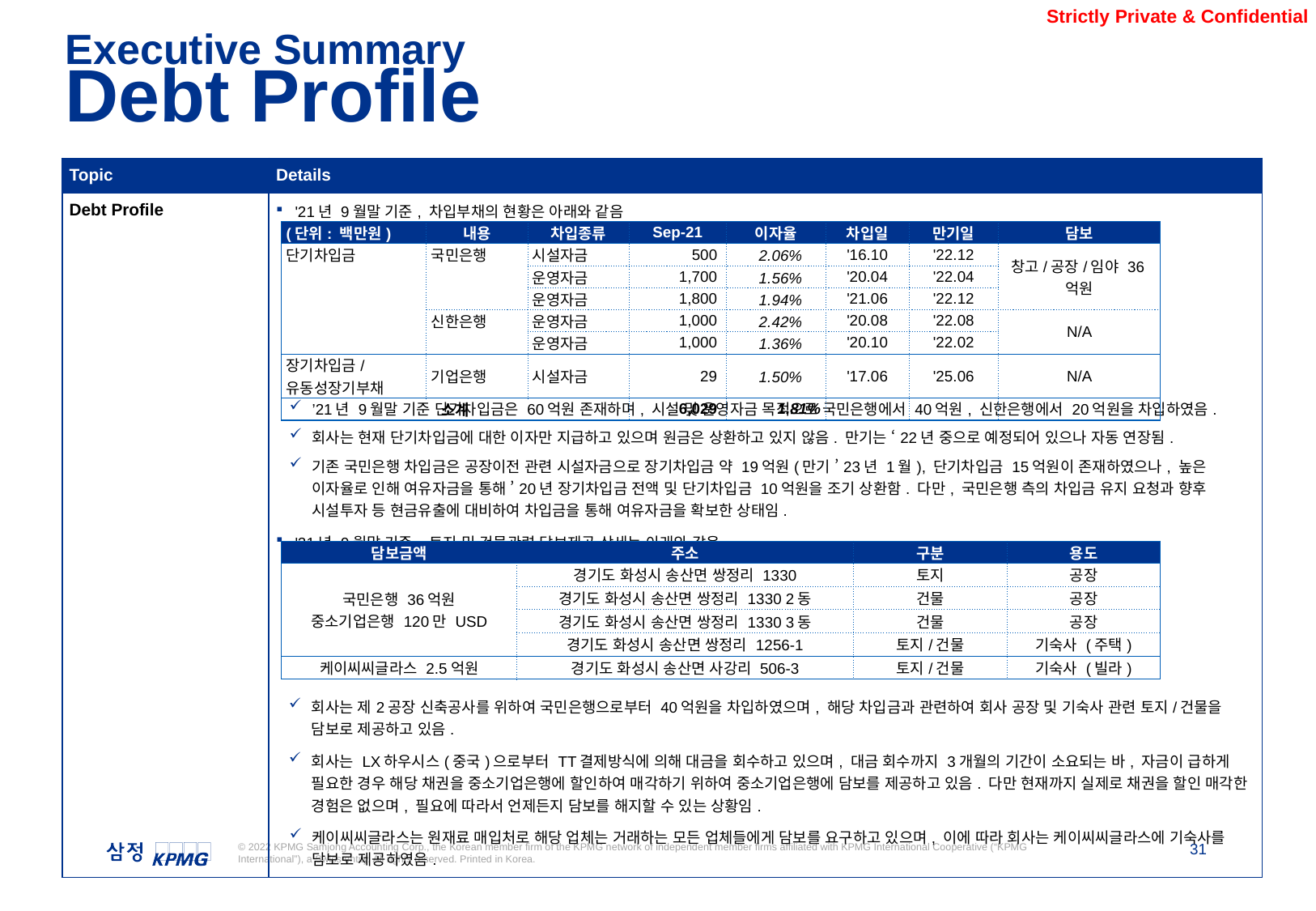

Executive Summary
Debt Profile
| Topic | Details |
| --- | --- |
| Debt Profile | '21년 9월말 기준, 차입부채의 현황은 아래와 같음 ’21년 9월말 기준 단기차입금은 60억원 존재하며, 시설 및 운영자금 목적으로 국민은행에서 40억원, 신한은행에서 20억원을 차입하였음. 회사는 현재 단기차입금에 대한 이자만 지급하고 있으며 원금은 상환하고 있지 않음. 만기는 ‘22년 중으로 예정되어 있으나 자동 연장됨. 기존 국민은행 차입금은 공장이전 관련 시설자금으로 장기차입금 약 19억원(만기 ’23년 1월), 단기차입금 15억원이 존재하였으나, 높은 이자율로 인해 여유자금을 통해 ’20년 장기차입금 전액 및 단기차입금 10억원을 조기 상환함. 다만, 국민은행 측의 차입금 유지 요청과 향후 시설투자 등 현금유출에 대비하여 차입금을 통해 여유자금을 확보한 상태임. '21년 9월말 기준, 토지 및 건물관련 담보제공 상세는 아래와 같음 회사는 제2공장 신축공사를 위하여 국민은행으로부터 40억원을 차입하였으며, 해당 차입금과 관련하여 회사 공장 및 기숙사 관련 토지/건물을 담보로 제공하고 있음. 회사는 LX하우시스(중국)으로부터 TT결제방식에 의해 대금을 회수하고 있으며, 대금 회수까지 3개월의 기간이 소요되는 바, 자금이 급하게 필요한 경우 해당 채권을 중소기업은행에 할인하여 매각하기 위하여 중소기업은행에 담보를 제공하고 있음. 다만 현재까지 실제로 채권을 할인 매각한 경험은 없으며, 필요에 따라서 언제든지 담보를 해지할 수 있는 상황임. 케이씨씨글라스는 원재료 매입처로 해당 업체는 거래하는 모든 업체들에게 담보를 요구하고 있으며, 이에 따라 회사는 케이씨씨글라스에 기숙사를 담보로 제공하였음. |
| (단위: 백만원) | 내용 | 차입종류 | Sep-21 | 이자율 | 차입일 | 만기일 | 담보 |
| --- | --- | --- | --- | --- | --- | --- | --- |
| 단기차입금 | 국민은행 | 시설자금 | 500 | 2.06% | '16.10 | '22.12 | 창고/공장/임야 36억원 |
|  |  | 운영자금 | 1,700 | 1.56% | '20.04 | '22.04 |  |
|  |  | 운영자금 | 1,800 | 1.94% | '21.06 | '22.12 |  |
|  | 신한은행 | 운영자금 | 1,000 | 2.42% | '20.08 | '22.08 | N/A |
|  |  | 운영자금 | 1,000 | 1.36% | '20.10 | '22.02 |  |
| 장기차입금/ 유동성장기부채 | 기업은행 | 시설자금 | 29 | 1.50% | '17.06 | '25.06 | N/A |
| 소계 |  |  | 6,029 | 1.81% |  |  |  |
| 담보금액 | 주소 | 구분 | 용도 |
| --- | --- | --- | --- |
| 국민은행 36억원 중소기업은행 120만 USD | 경기도 화성시 송산면 쌍정리 1330 | 토지 | 공장 |
|  | 경기도 화성시 송산면 쌍정리 1330 2동 | 건물 | 공장 |
|  | 경기도 화성시 송산면 쌍정리 1330 3동 | 건물 | 공장 |
|  | 경기도 화성시 송산면 쌍정리 1256-1 | 토지/건물 | 기숙사 (주택) |
| 케이씨씨글라스 2.5억원 | 경기도 화성시 송산면 사강리 506-3 | 토지/건물 | 기숙사 (빌라) |